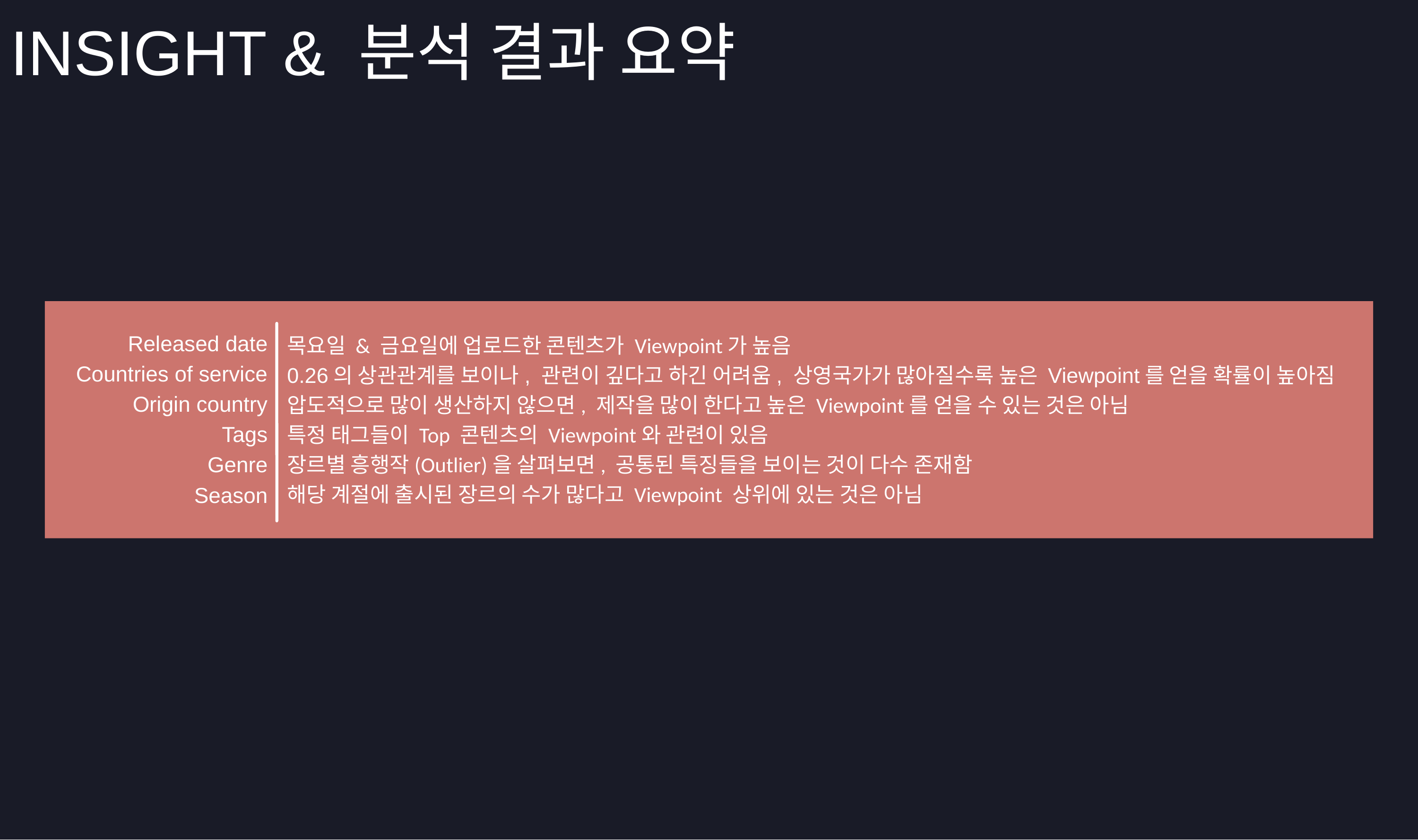

INSIGHT & 분석 결과 요약

Released date
Countries of service
Origin country
Tags
Genre
Season
목요일 & 금요일에 업로드한 콘텐츠가 Viewpoint가 높음
0.26의 상관관계를 보이나, 관련이 깊다고 하긴 어려움, 상영국가가 많아질수록 높은 Viewpoint를 얻을 확률이 높아짐
압도적으로 많이 생산하지 않으면, 제작을 많이 한다고 높은 Viewpoint를 얻을 수 있는 것은 아님
특정 태그들이 Top 콘텐츠의 Viewpoint와 관련이 있음
장르별 흥행작(Outlier)을 살펴보면, 공통된 특징들을 보이는 것이 다수 존재함
해당 계절에 출시된 장르의 수가 많다고 Viewpoint 상위에 있는 것은 아님